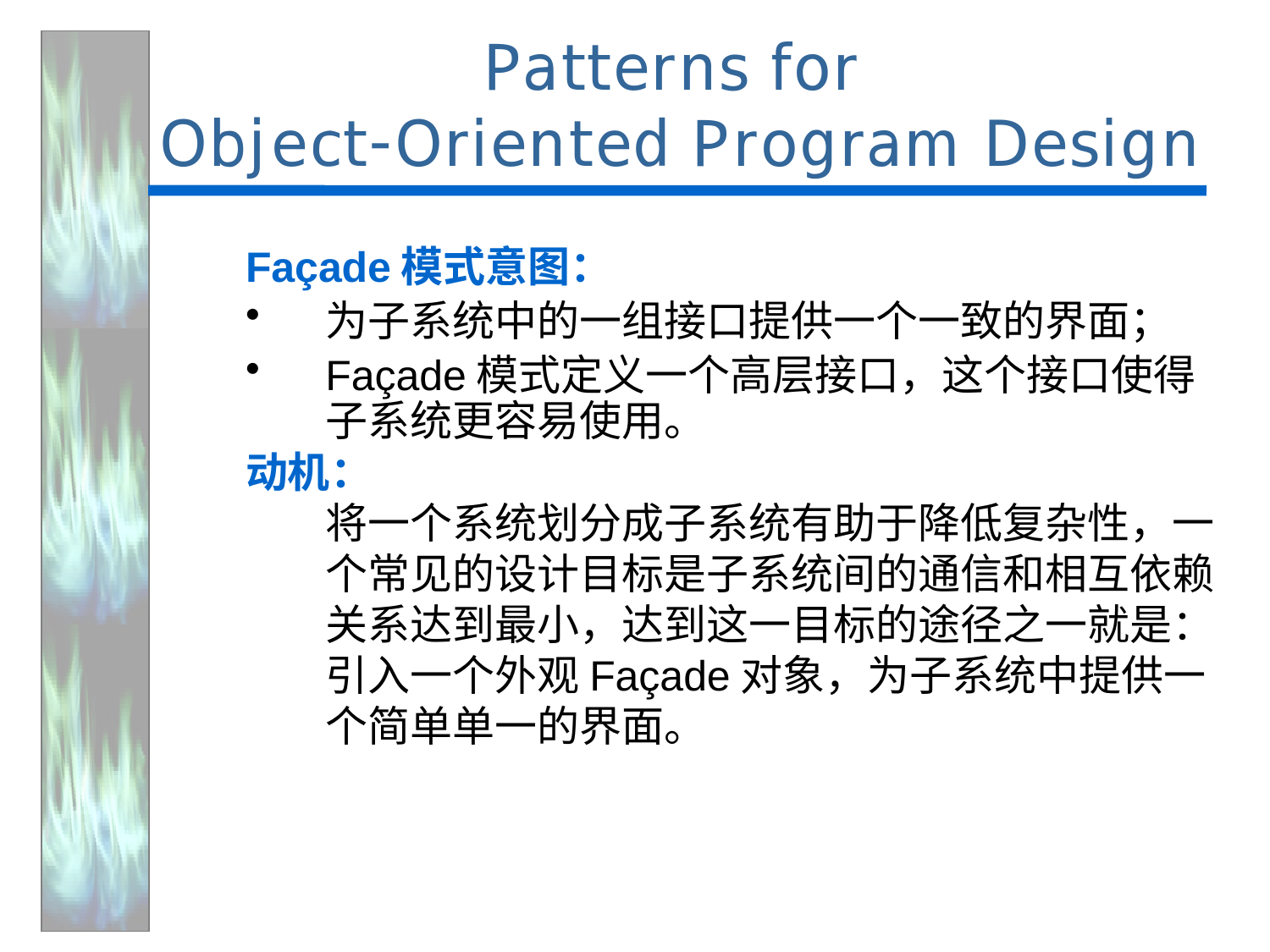

# Patterns for Object-Oriented Program Design
Façade模式意图：
为子系统中的一组接口提供一个一致的界面；
Façade模式定义一个高层接口，这个接口使得子系统更容易使用。
动机：
	将一个系统划分成子系统有助于降低复杂性，一个常见的设计目标是子系统间的通信和相互依赖关系达到最小，达到这一目标的途径之一就是：引入一个外观Façade对象，为子系统中提供一个简单单一的界面。